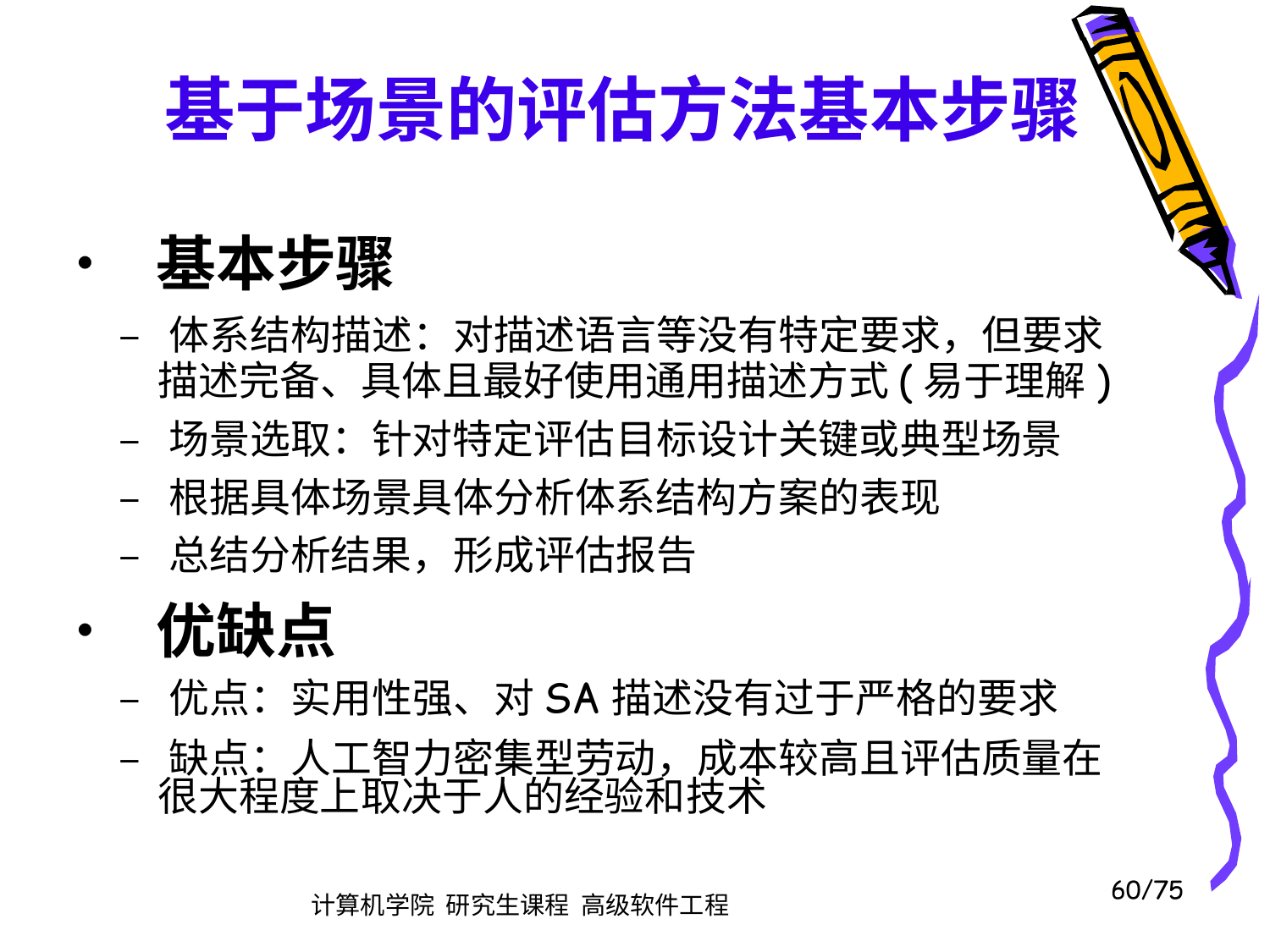

基于场景的评估方法基本步骤

•  基本步骤
	–  体系结构描述：对描述语言等没有特定要求，但要求
		描述完备、具体且最好使用通用描述方式(易于理解)
	–  场景选取：针对特定评估目标设计关键或典型场景
	–  根据具体场景具体分析体系结构方案的表现
	–  总结分析结果，形成评估报告
•  优缺点
	–  优点：实用性强、对SA描述没有过于严格的要求
	–  缺点：人工智力密集型劳动，成本较高且评估质量在
		很大程度上取决于人的经验和技术

				计算机学院  研究生课程  高级软件工程

60/75